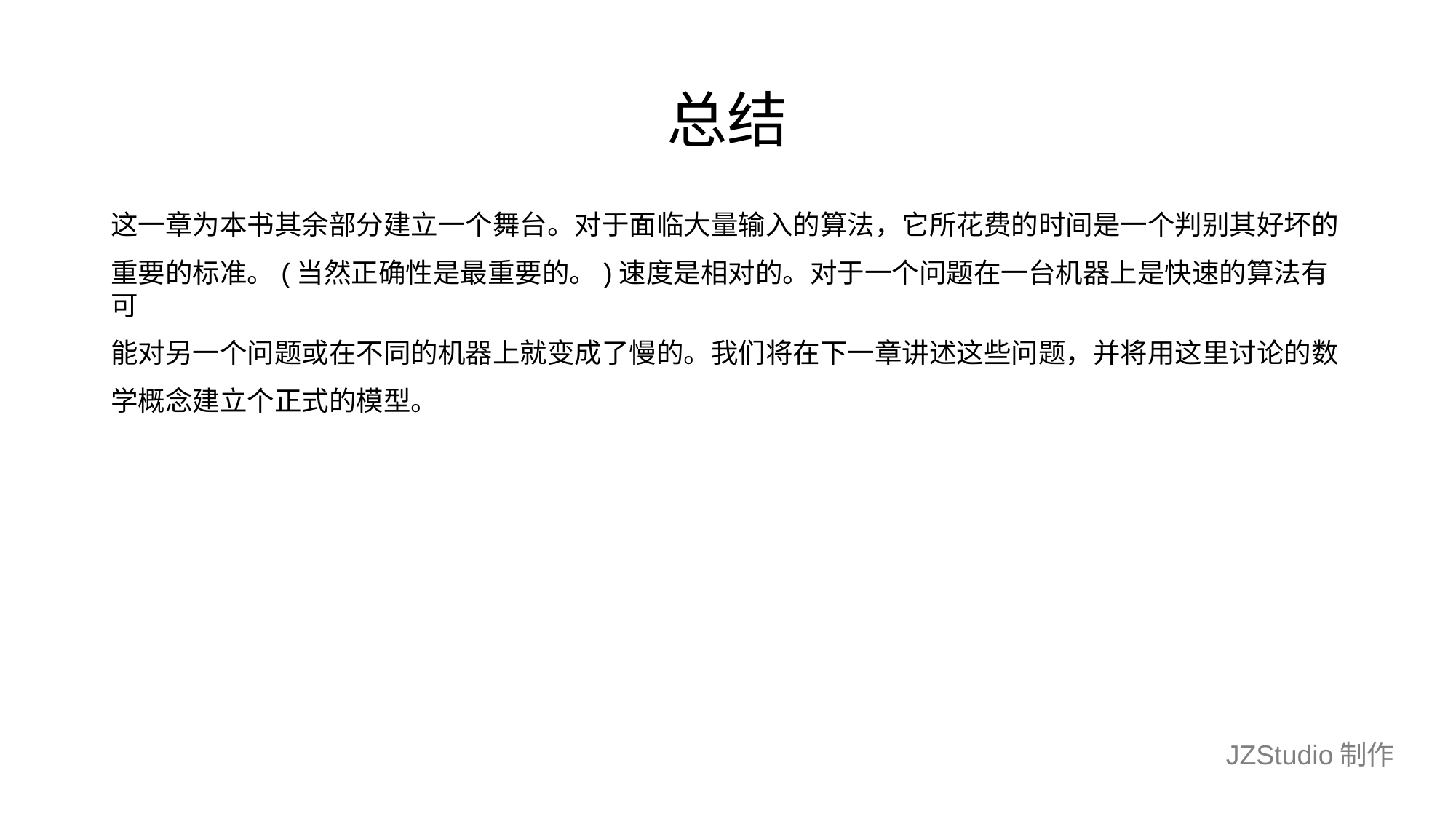

# 总结
这一章为本书其余部分建立一个舞台。对于面临大量输入的算法，它所花费的时间是一个判别其好坏的
重要的标准。(当然正确性是最重要的。)速度是相对的。对于一个问题在一台机器上是快速的算法有可
能对另一个问题或在不同的机器上就变成了慢的。我们将在下一章讲述这些问题，并将用这里讨论的数
学概念建立个正式的模型。